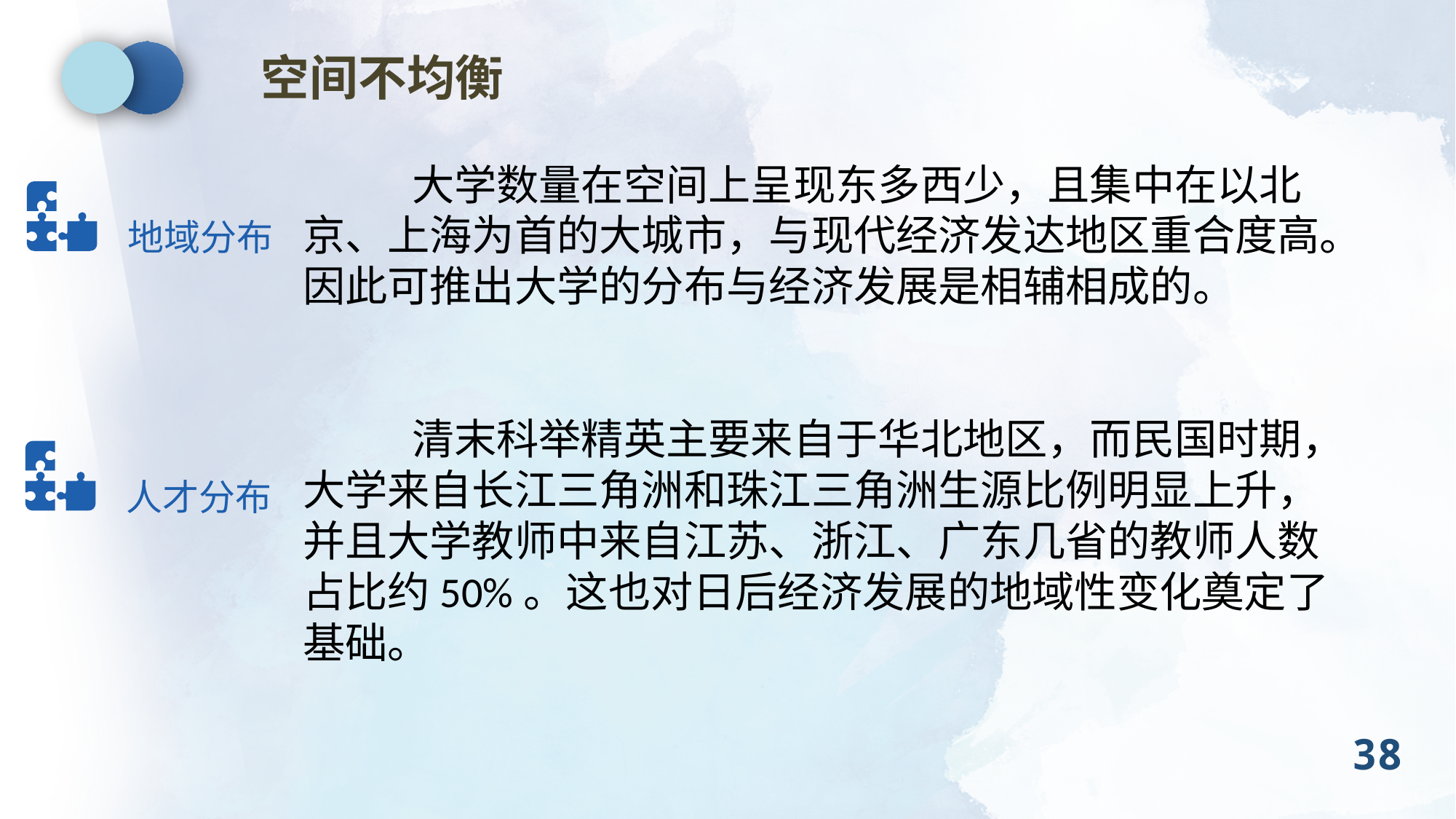

空间不均衡
	大学数量在空间上呈现东多西少，且集中在以北京、上海为首的大城市，与现代经济发达地区重合度高。因此可推出大学的分布与经济发展是相辅相成的。

	清末科举精英主要来自于华北地区，而民国时期，大学来自长江三角洲和珠江三角洲生源比例明显上升，并且大学教师中来自江苏、浙江、广东几省的教师人数占比约50%。这也对日后经济发展的地域性变化奠定了基础。

地域分布

人才分布
38